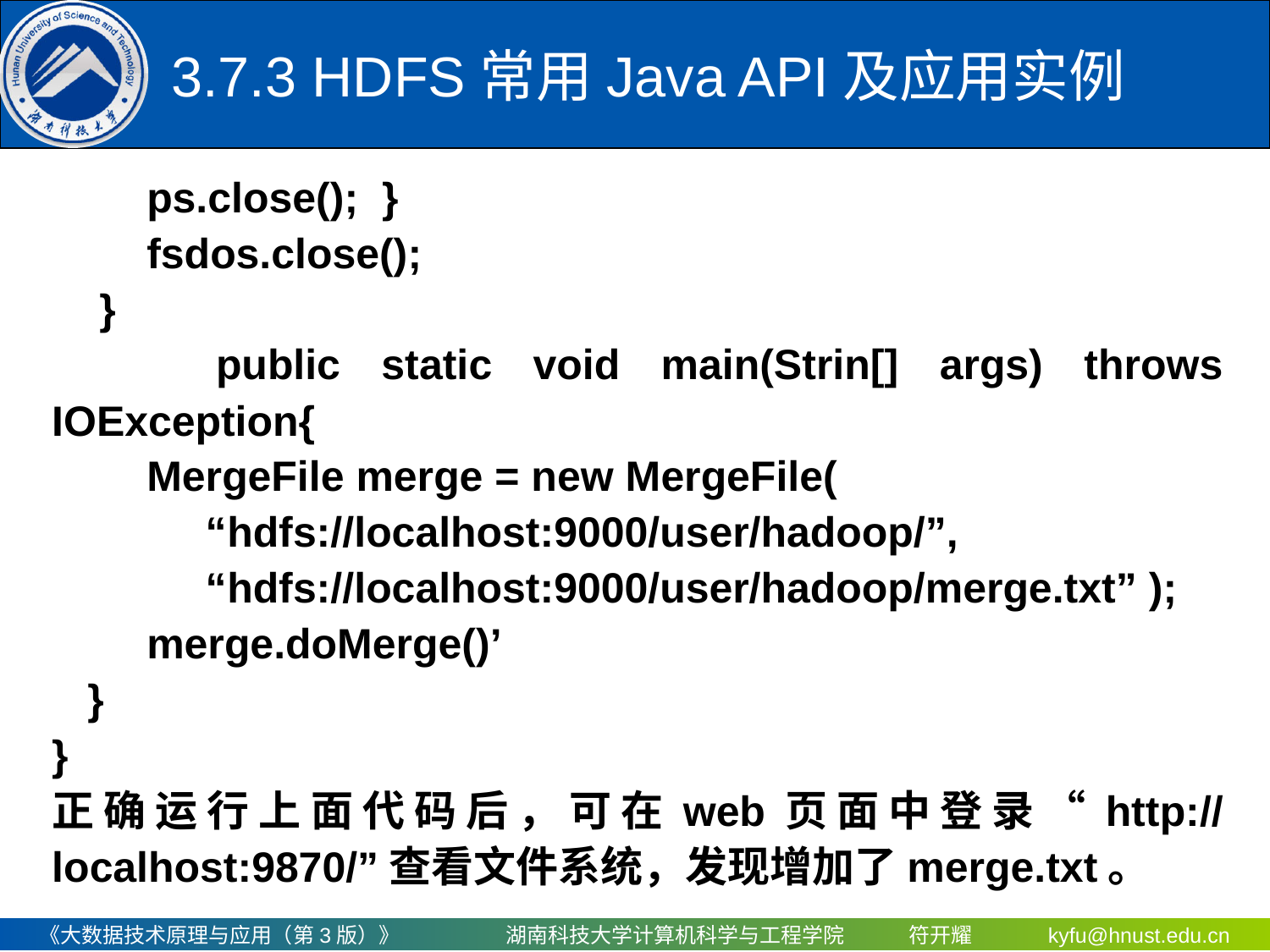

# 3.7.3 HDFS常用Java API及应用实例
        ps.close();  }
        fsdos.close();
    }
    public static void main(Strin[] args) throws IOException{
        MergeFile merge = new MergeFile(
             “hdfs://localhost:9000/user/hadoop/”,
             “hdfs://localhost:9000/user/hadoop/merge.txt” );
        merge.doMerge()’
   }
}
正确运行上面代码后，可在web页面中登录“http://localhost:9870/”查看文件系统，发现增加了merge.txt。